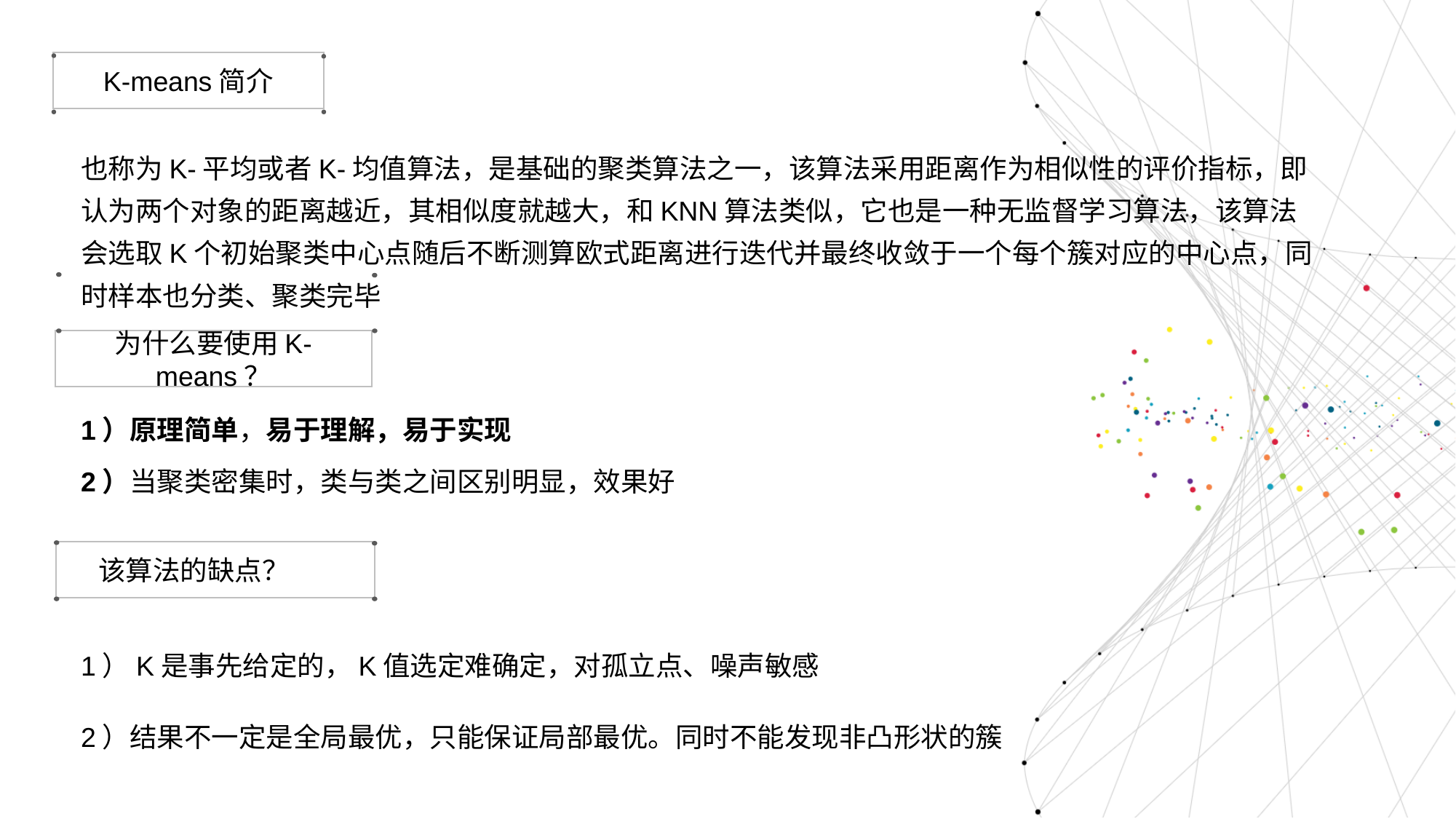

K-means简介

也称为K-平均或者K-均值算法，是基础的聚类算法之一，该算法采用距离作为相似性的评价指标，即认为两个对象的距离越近，其相似度就越大，和KNN算法类似，它也是一种无监督学习算法，该算法会选取K个初始聚类中心点随后不断测算欧式距离进行迭代并最终收敛于一个每个簇对应的中心点，同时样本也分类、聚类完毕

为什么要使用K-means？
1）原理简单，易于理解，易于实现
2）当聚类密集时，类与类之间区别明显，效果好

    该算法的缺点？

1）K是事先给定的，K值选定难确定，对孤立点、噪声敏感
2）结果不一定是全局最优，只能保证局部最优。同时不能发现非凸形状的簇